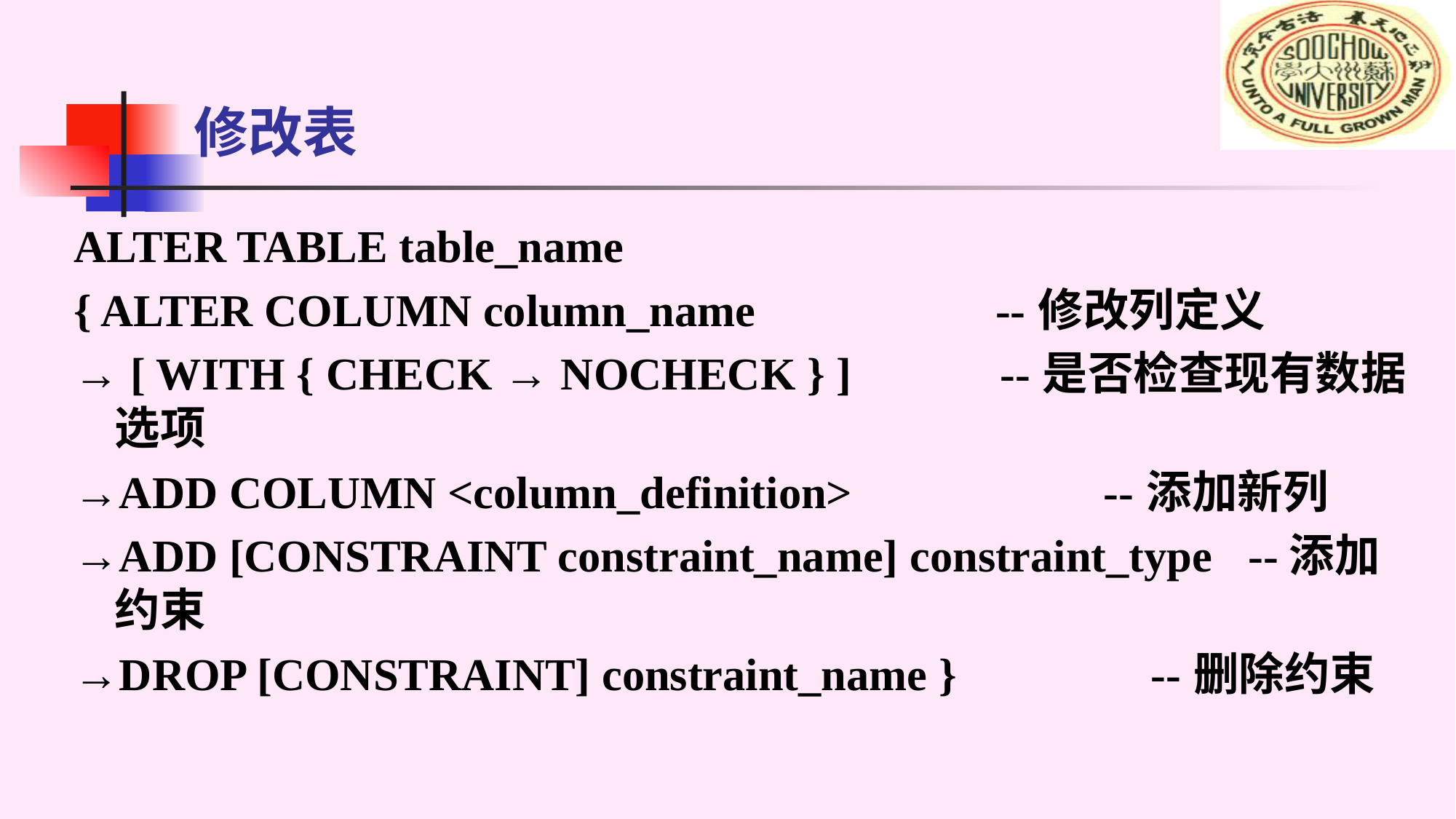

# 修改表
ALTER TABLE table_name
{ ALTER COLUMN column_name                     --修改列定义
→ [ WITH { CHECK → NOCHECK } ]             --是否检查现有数据选项
→ADD COLUMN <column_definition>                      --添加新列
→ADD [CONSTRAINT constraint_name] constraint_type   --添加约束
→DROP [CONSTRAINT] constraint_name }                 --删除约束